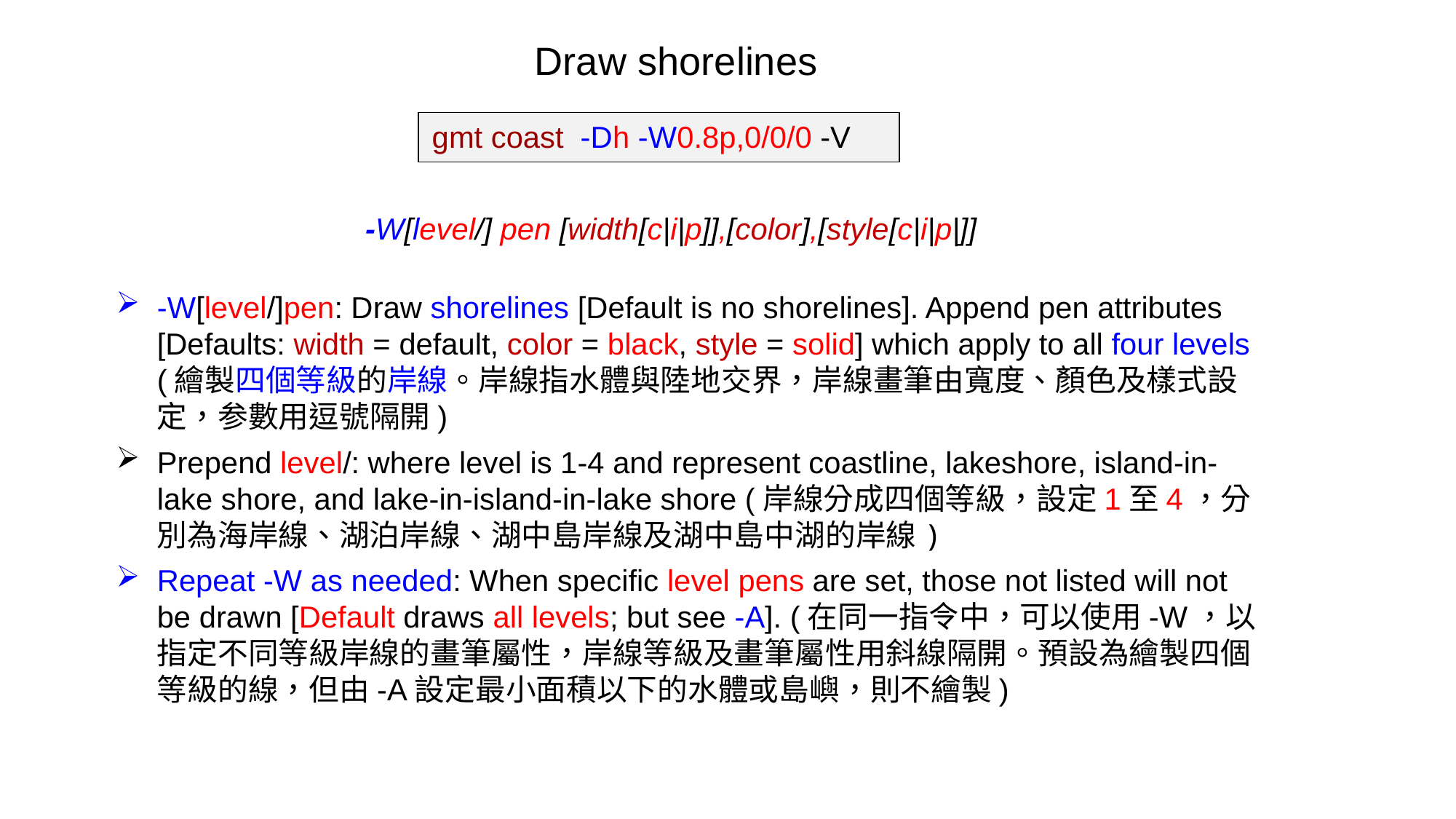

# Draw shorelines

gmt coast  -Dh -W0.8p,0/0/0 -V
-W[level/] pen [width[c|i|p]],[color],[style[c|i|p|]]
-W[level/]pen: Draw shorelines [Default is no shorelines]. Append pen attributes [Defaults: width = default, color = black, style = solid] which apply to all four levels (繪製四個等級的岸線。岸線指水體與陸地交界，岸線畫筆由寬度、顏色及樣式設定，参數用逗號隔開)
Prepend level/: where level is 1-4 and represent coastline, lakeshore, island-in-lake shore, and lake-in-island-in-lake shore (岸線分成四個等級，設定1至4，分別為海岸線、湖泊岸線、湖中島岸線及湖中島中湖的岸線)
Repeat -W as needed: When specific level pens are set, those not listed will not be drawn [Default draws all levels; but see -A]. (在同一指令中，可以使用-W，以指定不同等級岸線的畫筆屬性，岸線等級及畫筆屬性用斜線隔開。預設為繪製四個等級的線，但由-A設定最小面積以下的水體或島嶼，則不繪製)